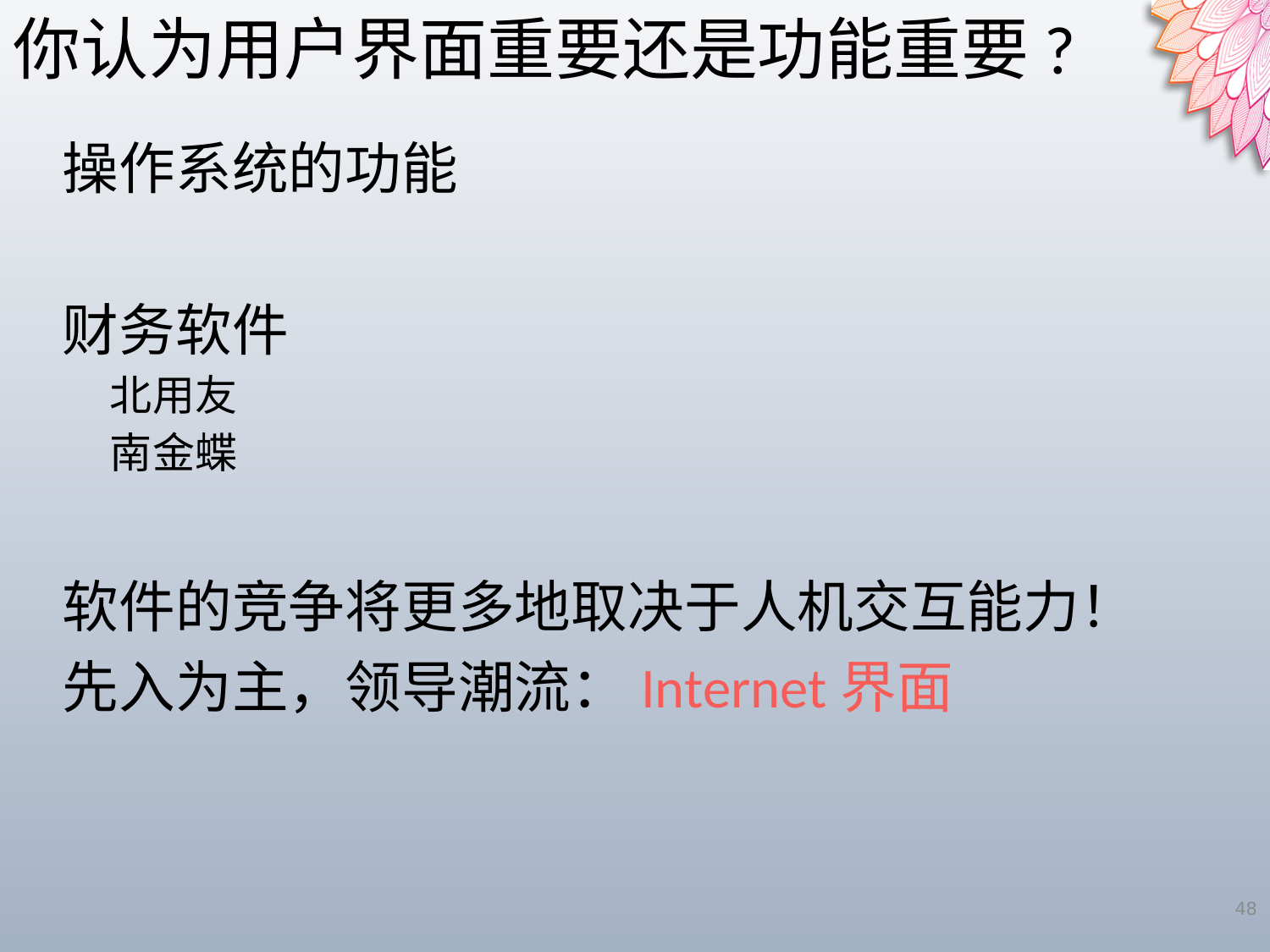

你认为用户界面重要还是功能重要?
操作系统的功能

财务软件
北用友
南金蝶

软件的竞争将更多地取决于人机交互能力！
先入为主，领导潮流：Internet界面
48